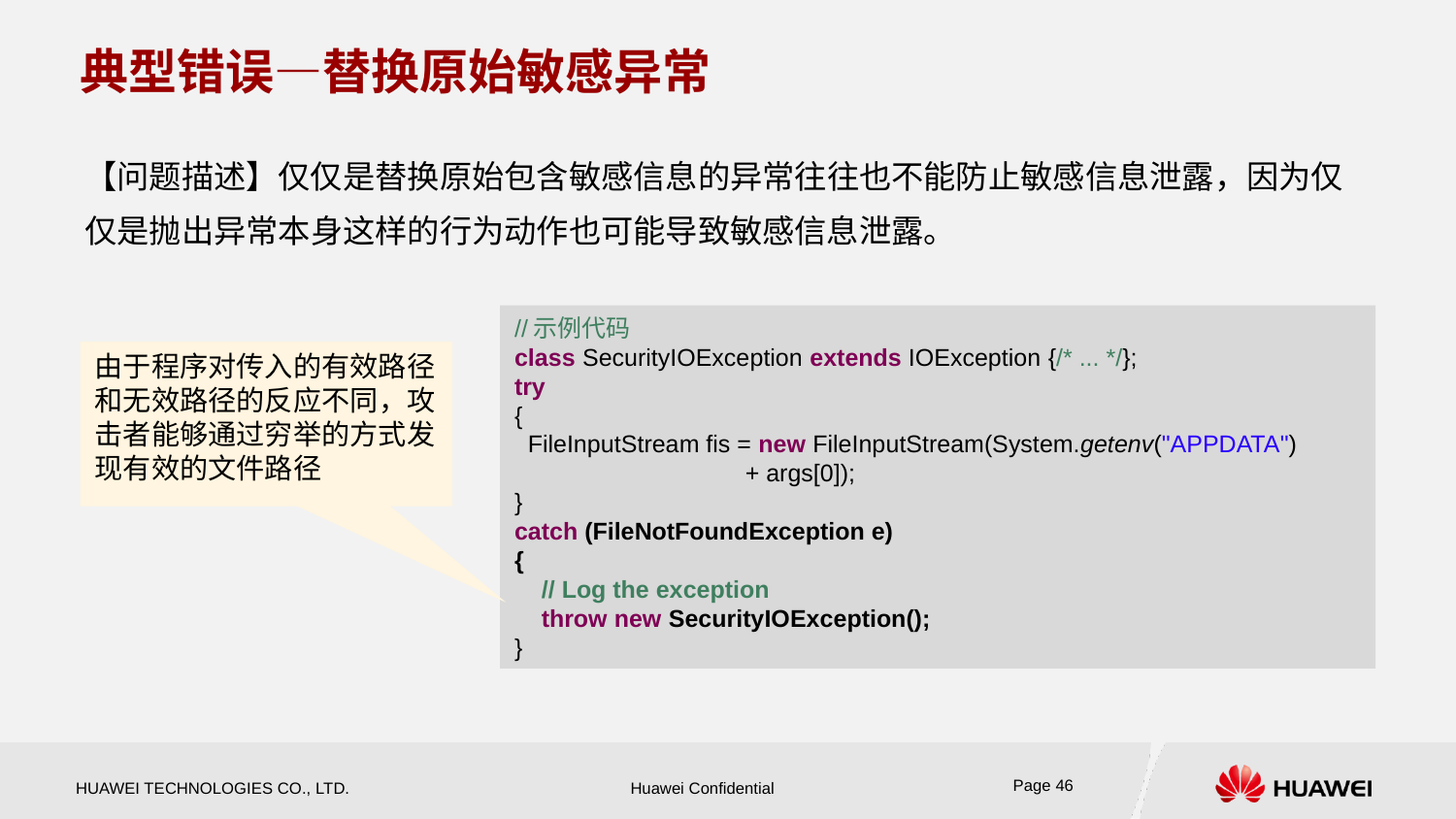

# 典型错误—替换原始敏感异常
【问题描述】仅仅是替换原始包含敏感信息的异常往往也不能防止敏感信息泄露，因为仅仅是抛出异常本身这样的行为动作也可能导致敏感信息泄露。
//示例代码
class SecurityIOException extends IOException {/* ... */};
try
{
  FileInputStream fis = new FileInputStream(System.getenv("APPDATA")
                                  + args[0]);
}
catch (FileNotFoundException e)
{
    // Log the exception
    throw new SecurityIOException();
}
由于程序对传入的有效路径和无效路径的反应不同，攻击者能够通过穷举的方式发现有效的文件路径